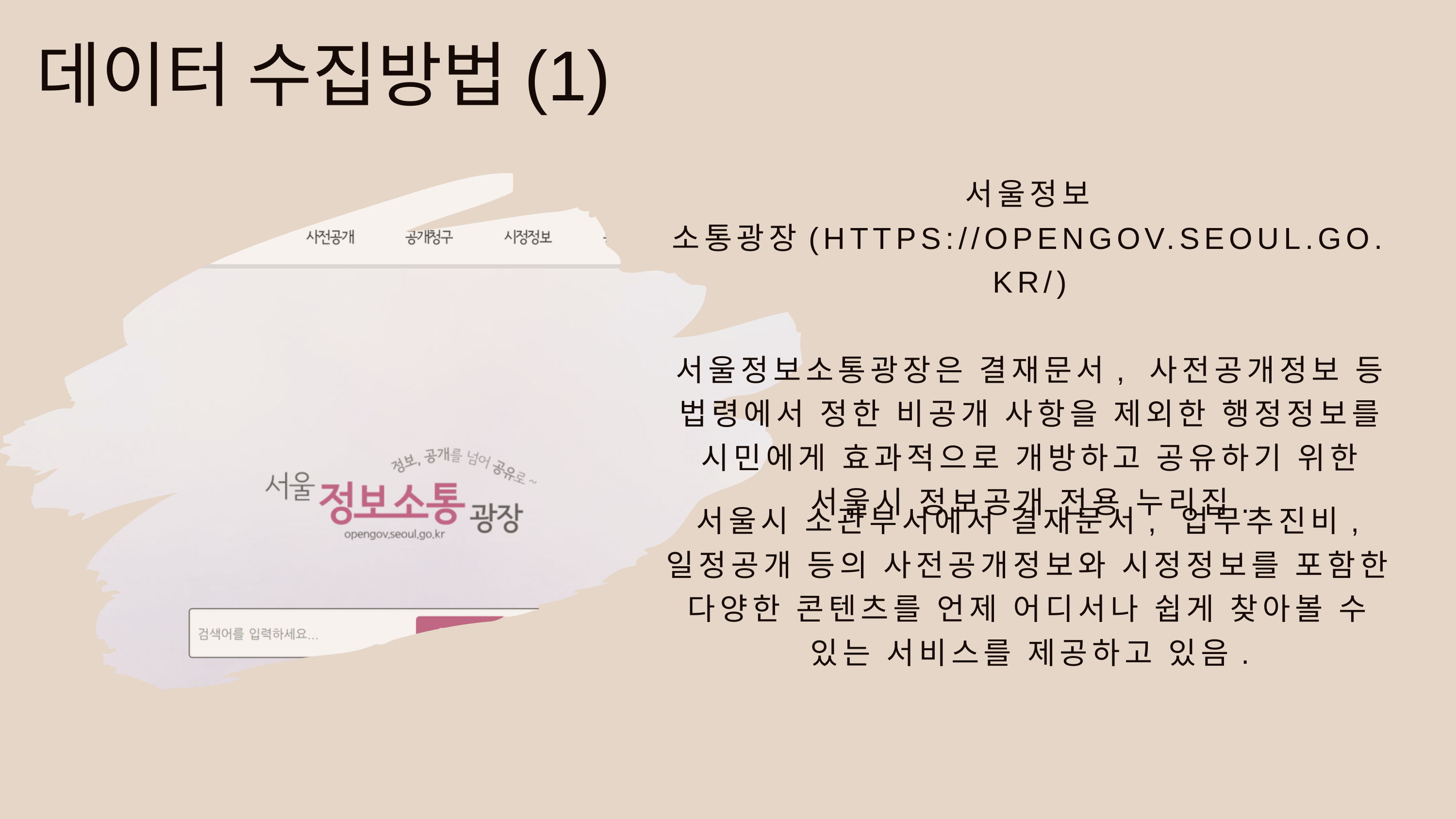

데이터 수집방법(1)
서울정보 소통광장(HTTPS://OPENGOV.SEOUL.GO.KR/)

서울정보소통광장은 결재문서, 사전공개정보 등
법령에서 정한 비공개 사항을 제외한 행정정보를
시민에게 효과적으로 개방하고 공유하기 위한
서울시 정보공개 전용 누리집.

서울시 소관부서에서 결재문서, 업무추진비, 일정공개 등의 사전공개정보와 시정정보를 포함한 다양한 콘텐츠를 언제 어디서나 쉽게 찾아볼 수 있는 서비스를 제공하고 있음.